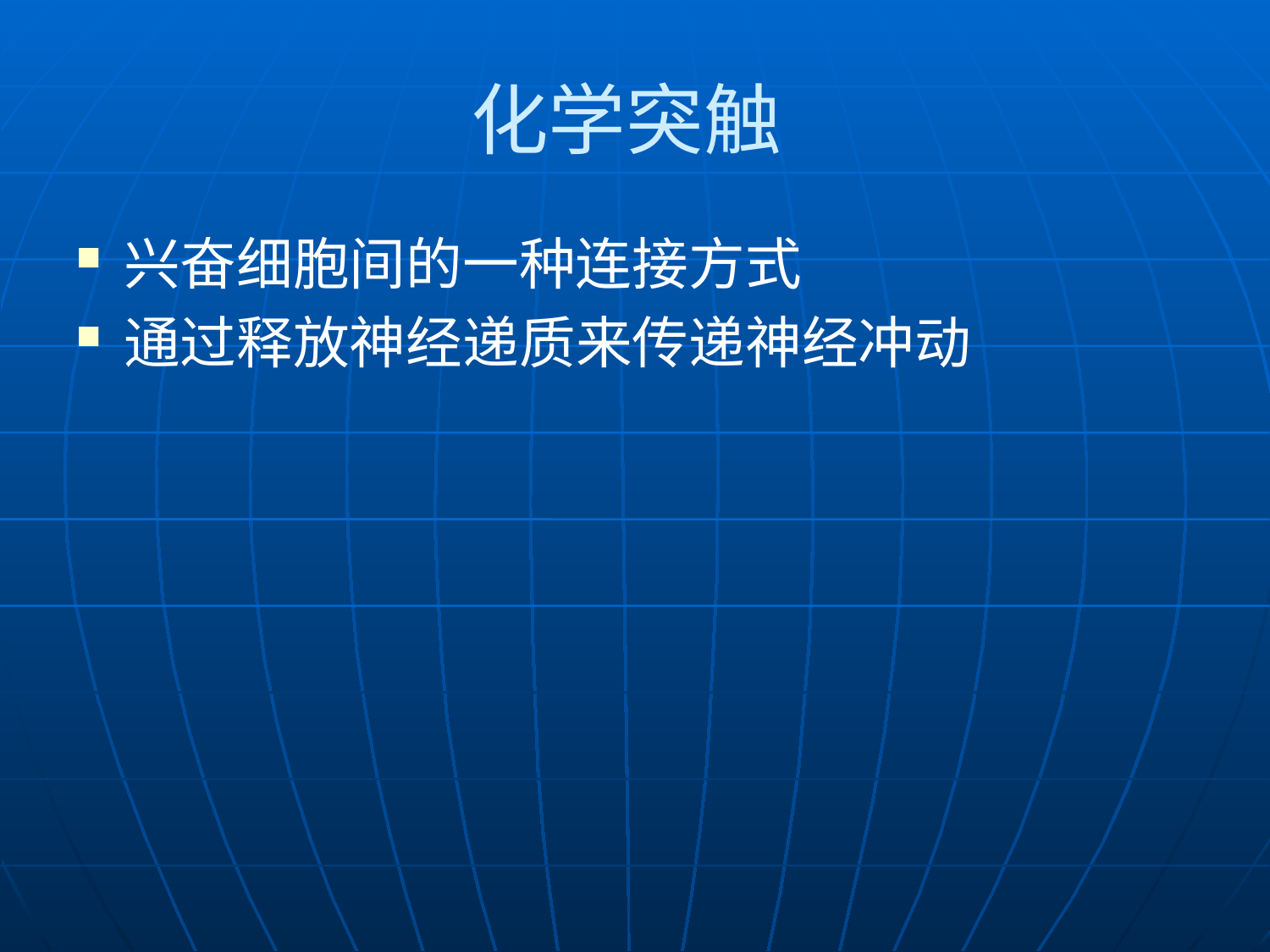

# 化学突触
兴奋细胞间的一种连接方式
通过释放神经递质来传递神经冲动
阮袭敏圣烷迭蜂芳坎攘柄绰引挚佛孙攻只跌层悸毁涤粒醒章酋绒淌谎湛氧细胞的社会联系课件细胞的社会联系课件